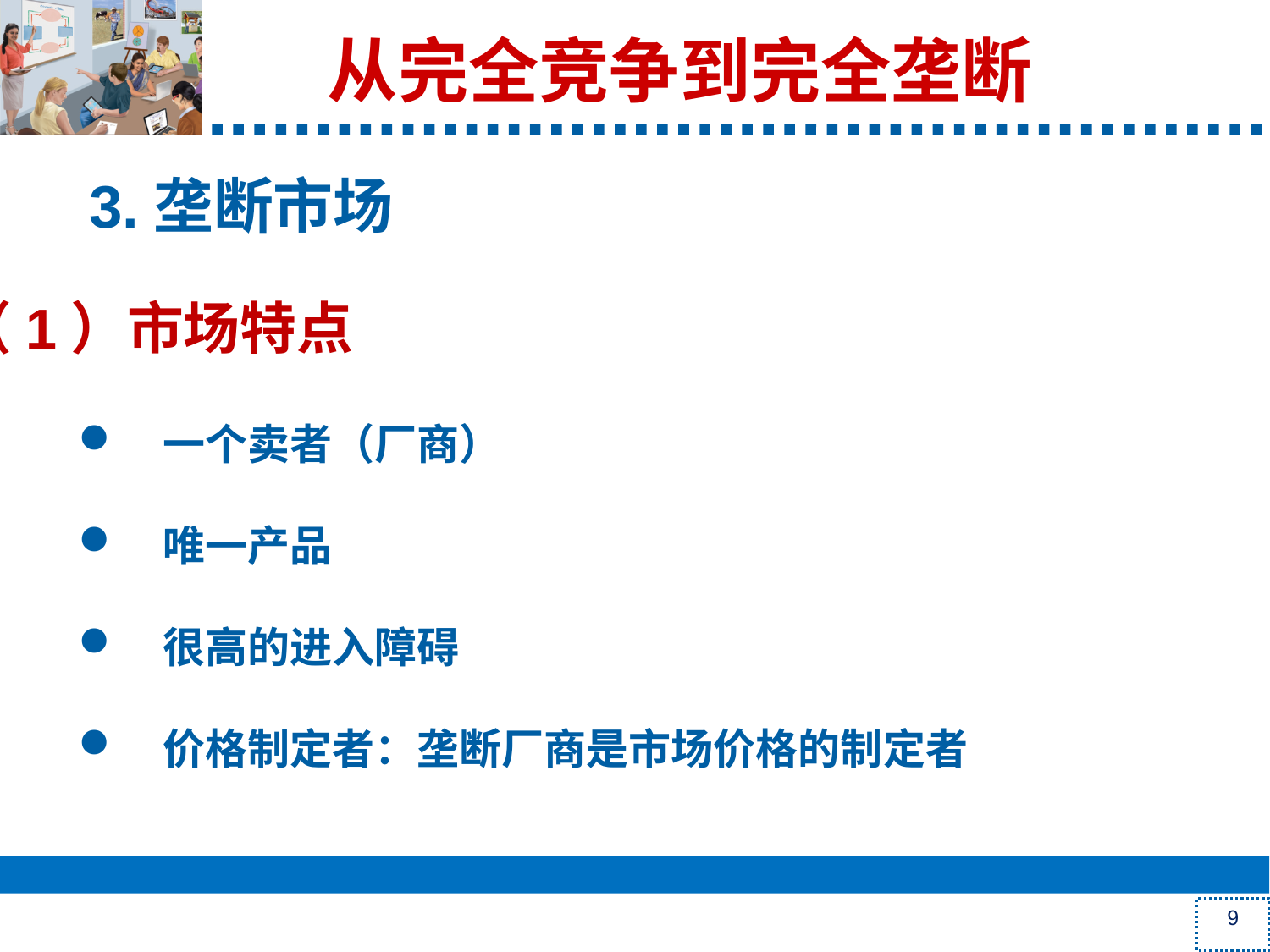

从完全竞争到完全垄断

# 3.垄断市场
（1）市场特点
一个卖者（厂商）

唯一产品

很高的进入障碍

价格制定者：垄断厂商是市场价格的制定者

9